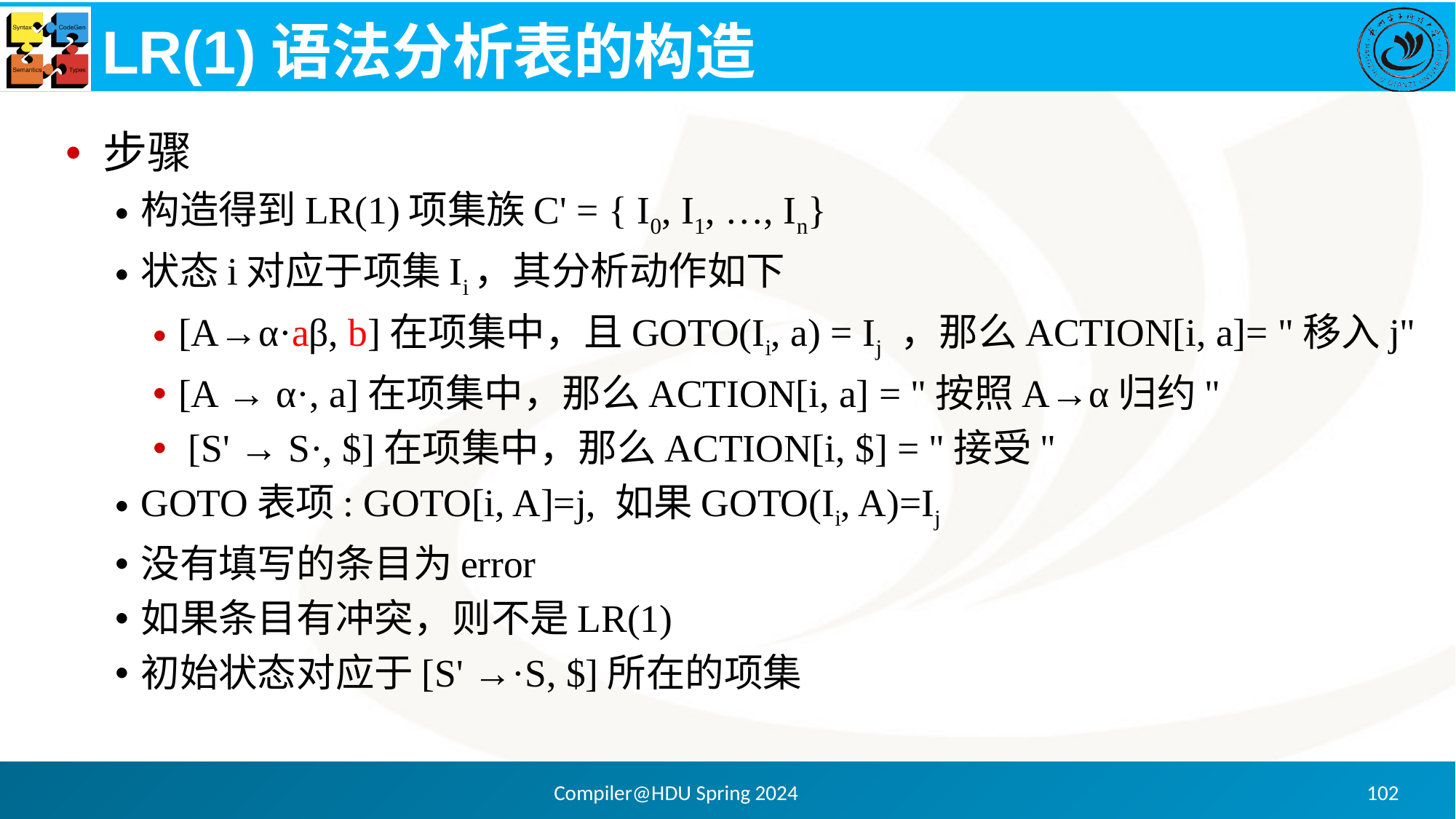

# LR(1)语法分析表的构造
步骤
构造得到LR(1)项集族C' = { I0, I1, …, In}
状态i对应于项集Ii，其分析动作如下
[A→α·aβ, b]在项集中，且GOTO(Ii, a) = Ij ，那么ACTION[i, a]= "移入j"
[A → α·, a]在项集中，那么ACTION[i, a] = "按照A→α归约"
 [S' → S·, $]在项集中，那么ACTION[i, $] = "接受"
GOTO表项: GOTO[i, A]=j, 如果GOTO(Ii, A)=Ij
没有填写的条目为error
如果条目有冲突，则不是LR(1)
初始状态对应于[S' →·S, $]所在的项集
Compiler@HDU Spring 2024
102